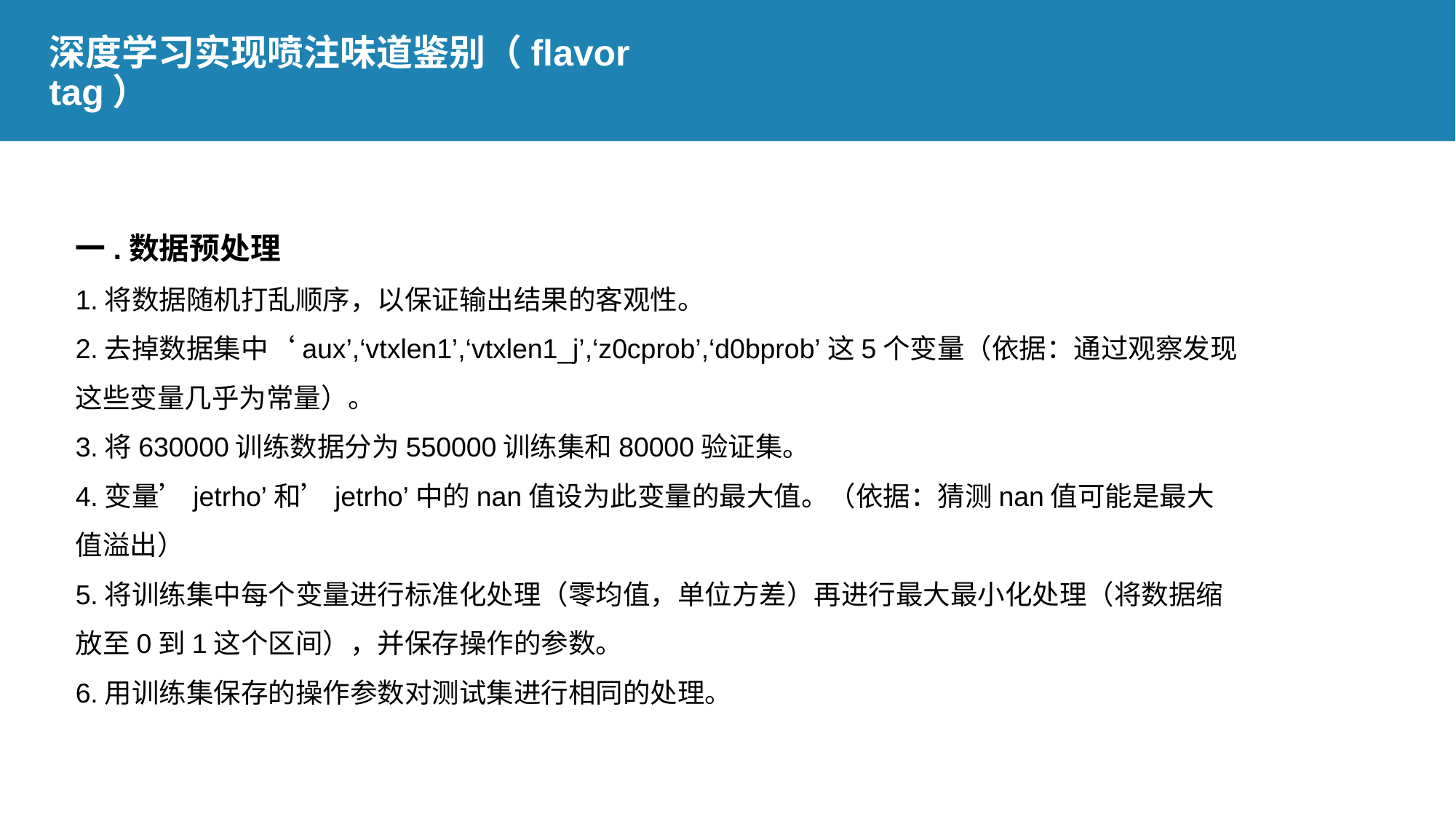

深度学习实现喷注味道鉴别（flavor tag）
一.数据预处理
1.将数据随机打乱顺序，以保证输出结果的客观性。
2.去掉数据集中‘aux’,‘vtxlen1’,‘vtxlen1_j’,‘z0cprob’,‘d0bprob’这5个变量（依据：通过观察发现这些变量几乎为常量）。
3.将630000训练数据分为550000训练集和80000验证集。
4.变量’jetrho’和’jetrho’中的nan值设为此变量的最大值。（依据：猜测nan值可能是最大值溢出）
5.将训练集中每个变量进行标准化处理（零均值，单位方差）再进行最大最小化处理（将数据缩放至0到1这个区间），并保存操作的参数。
6.用训练集保存的操作参数对测试集进行相同的处理。